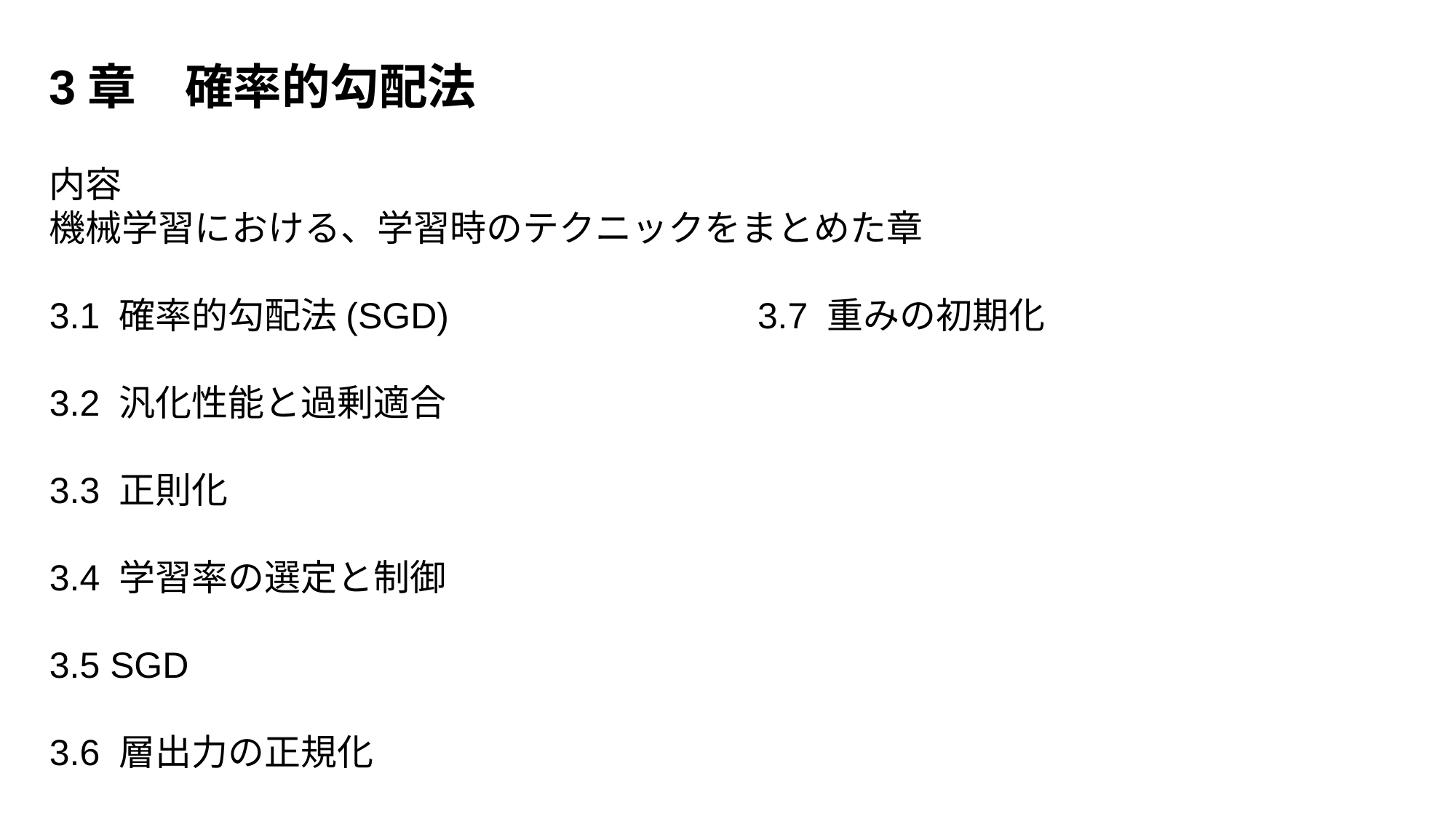

3章　確率的勾配法
内容
機械学習における、学習時のテクニックをまとめた章

3.1 確率的勾配法(SGD)　　　　　　　　3.7 重みの初期化

3.2 汎化性能と過剰適合

3.3 正則化

3.4 学習率の選定と制御

3.5 SGD

3.6 層出力の正規化